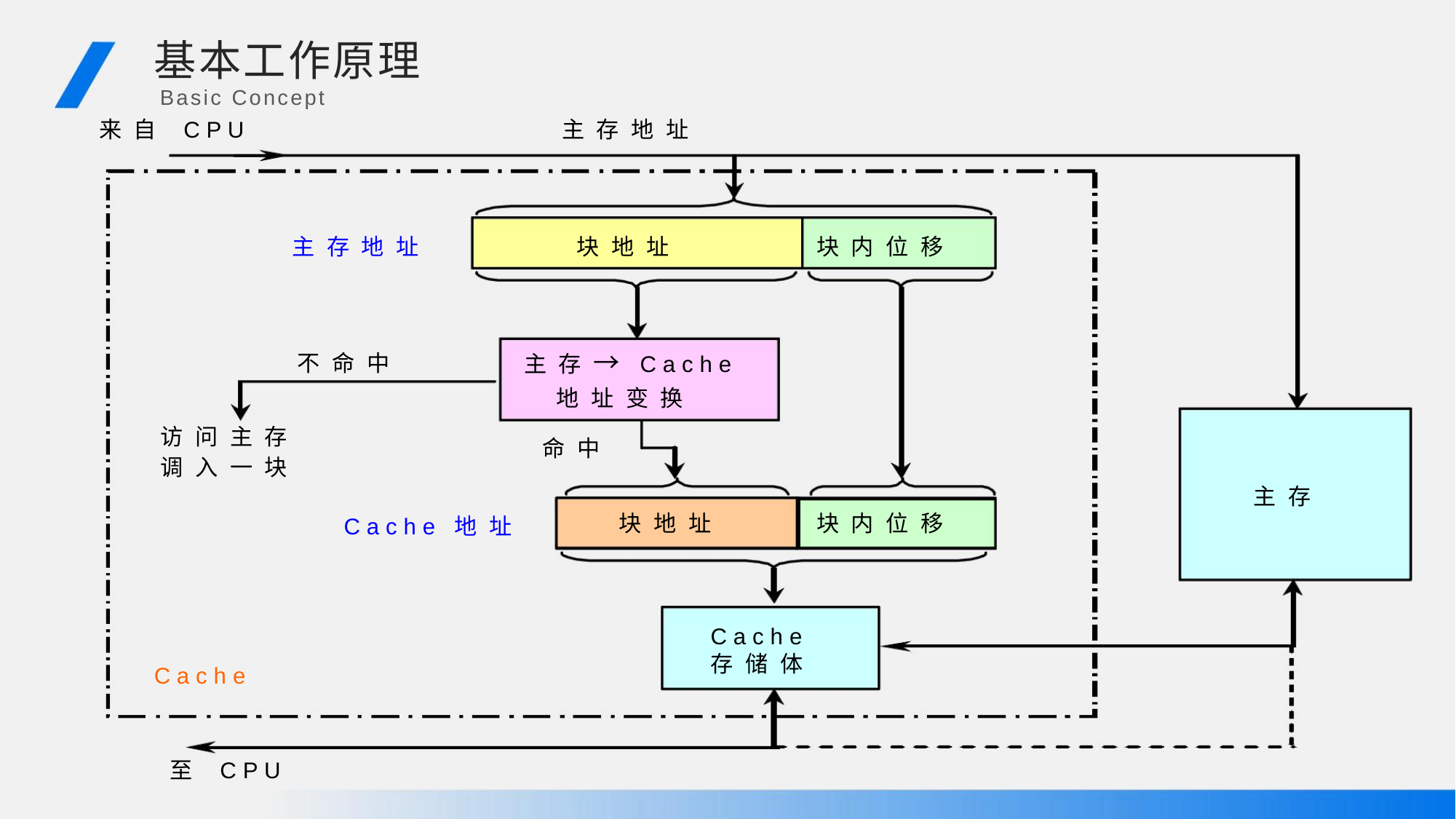

基本工作原理
Basic Concept
来 自 C P U
主 存 地 址
主 存 地 址
块 地 址
块 内 位 移
主 存 → C a c h e
地 址 变 换
不 命 中
访 问 主 存
命 中
调 入 一 块
主 存
块 地 址
块 内 位 移
C a c h e 地 址
C a c h e
存 储 体
C a c h e
至 C P U